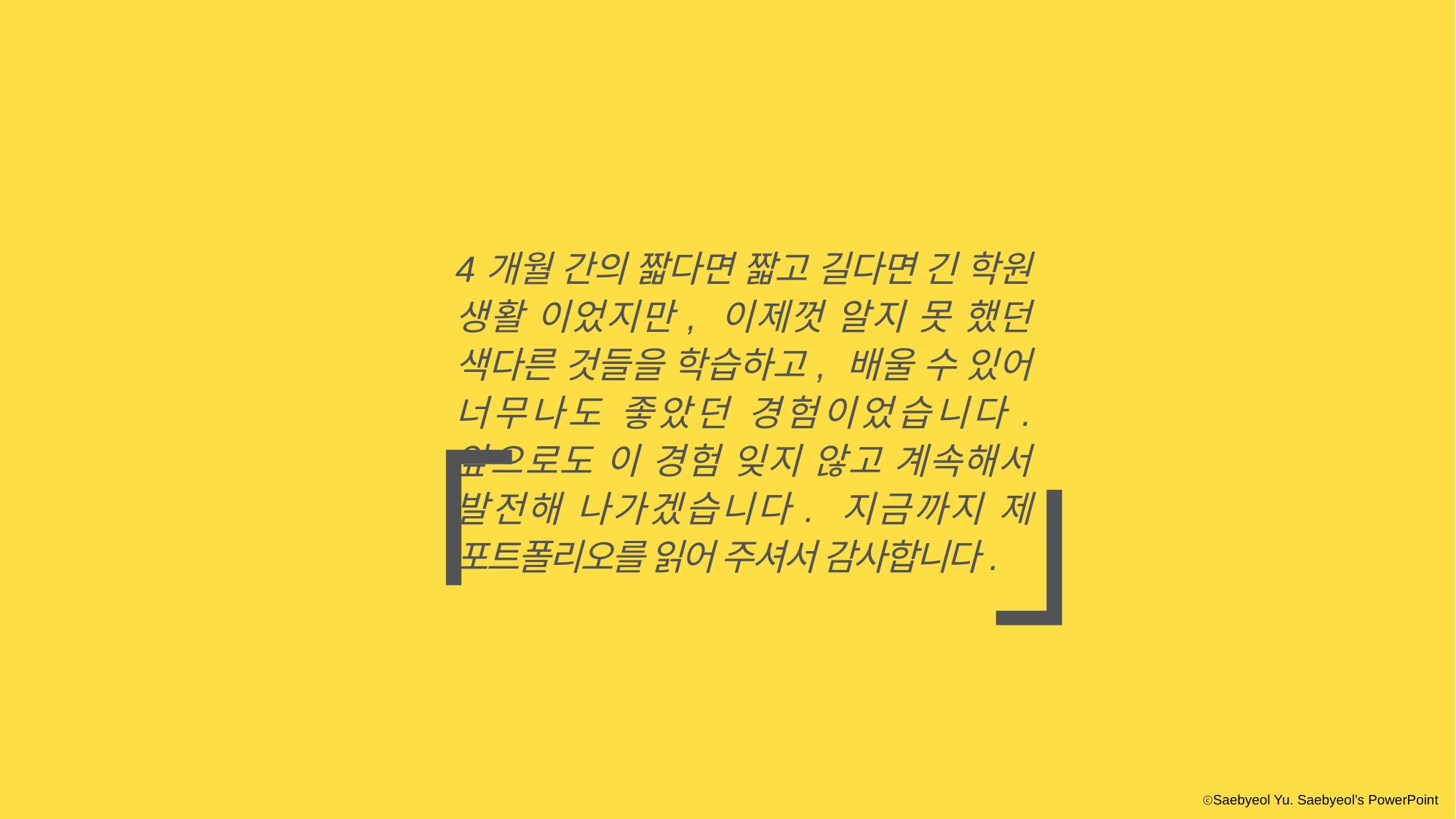

「
」
4개월 간의 짧다면 짧고 길다면 긴 학원 생활 이었지만, 이제껏 알지 못 했던 색다른 것들을 학습하고, 배울 수 있어 너무나도 좋았던 경험이었습니다. 앞으로도 이 경험 잊지 않고 계속해서 발전해 나가겠습니다. 지금까지 제 포트폴리오를 읽어 주셔서 감사합니다.